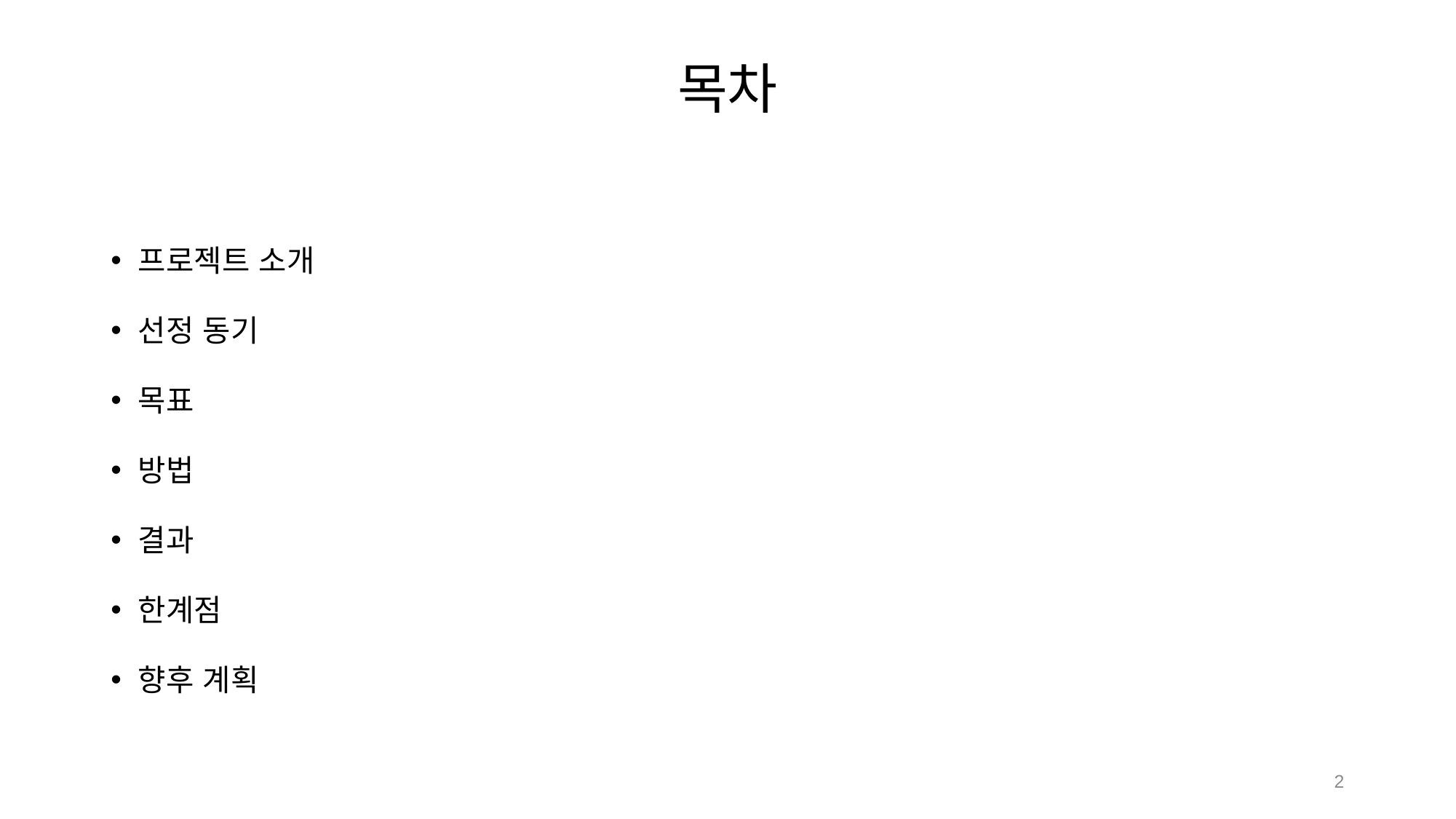

목차
프로젝트 소개
선정 동기
목표
방법
결과
한계점
향후 계획
2